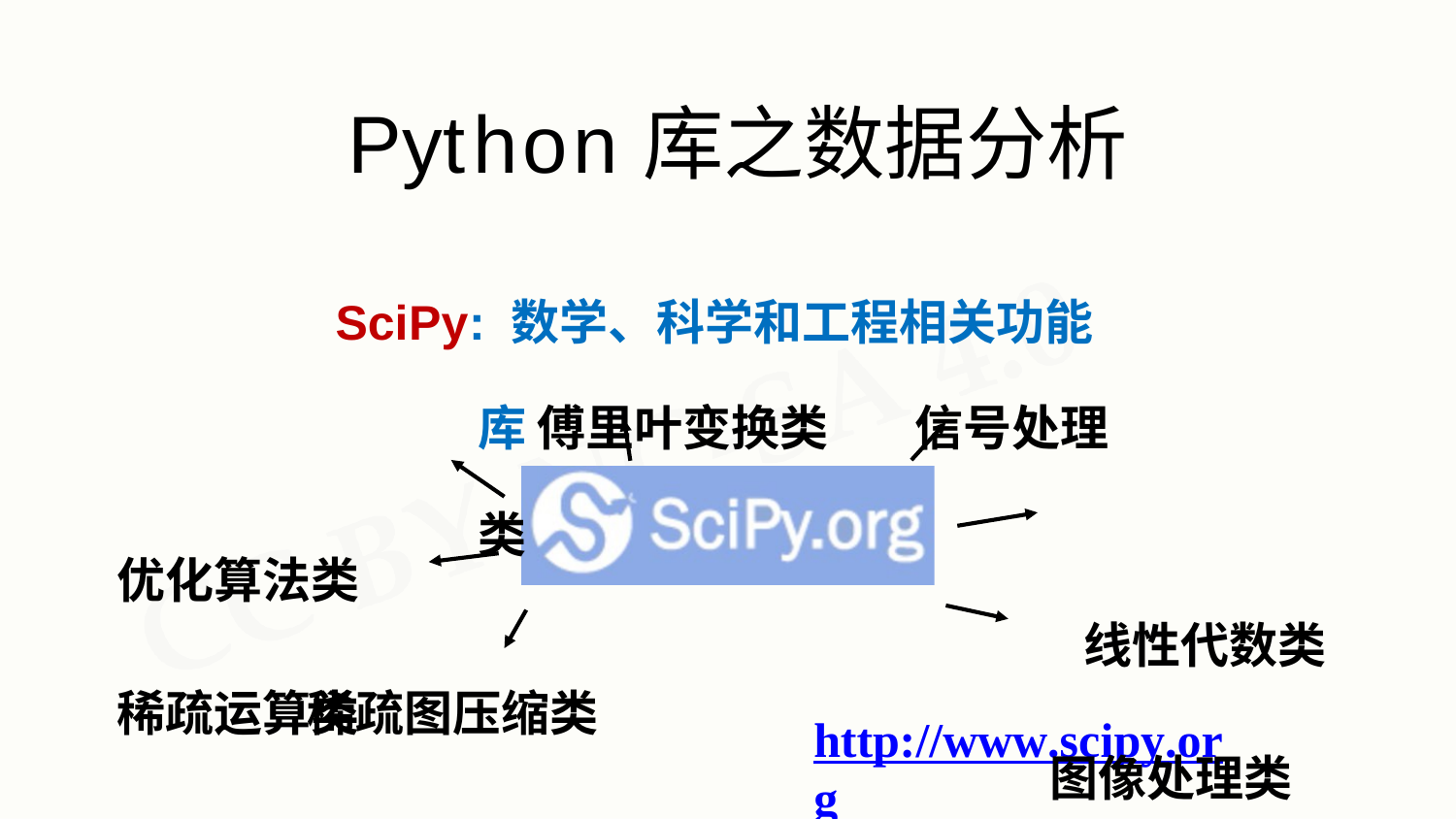

# Python库之数据分析
SciPy: 数学、科学和工程相关功能库 傅里叶变换类	信号处理类
优化算法类
线性代数类
稀疏运算类
图像处理类

稀疏图压缩类
http://www.scipy.org